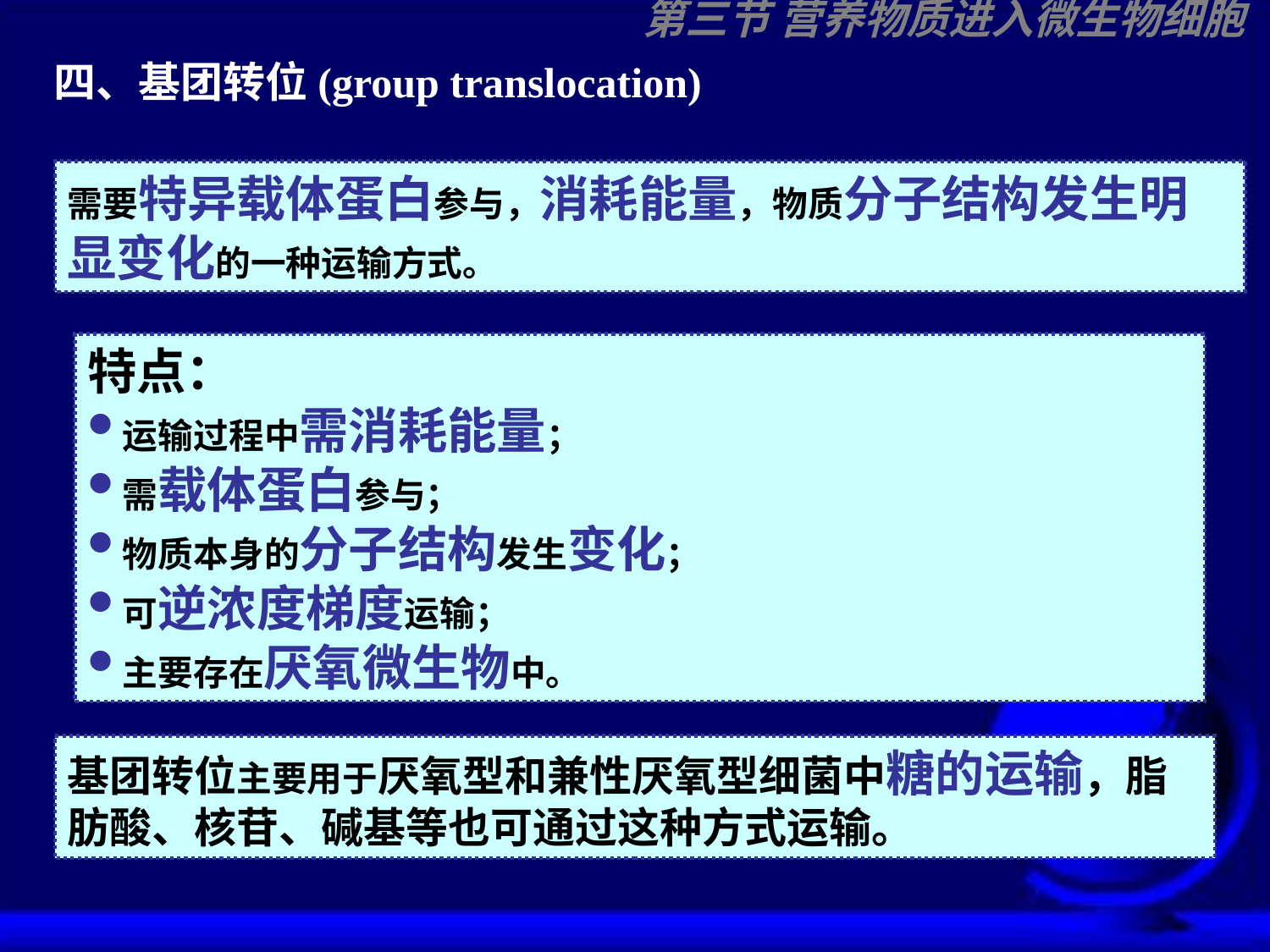

第三节 营养物质进入微生物细胞
四、基团转位(group translocation)
需要特异载体蛋白参与，消耗能量，物质分子结构发生明显变化的一种运输方式。
特点：
运输过程中需消耗能量；
需载体蛋白参与；
物质本身的分子结构发生变化；
可逆浓度梯度运输；
主要存在厌氧微生物中。
基团转位主要用于厌氧型和兼性厌氧型细菌中糖的运输，脂肪酸、核苷、碱基等也可通过这种方式运输。